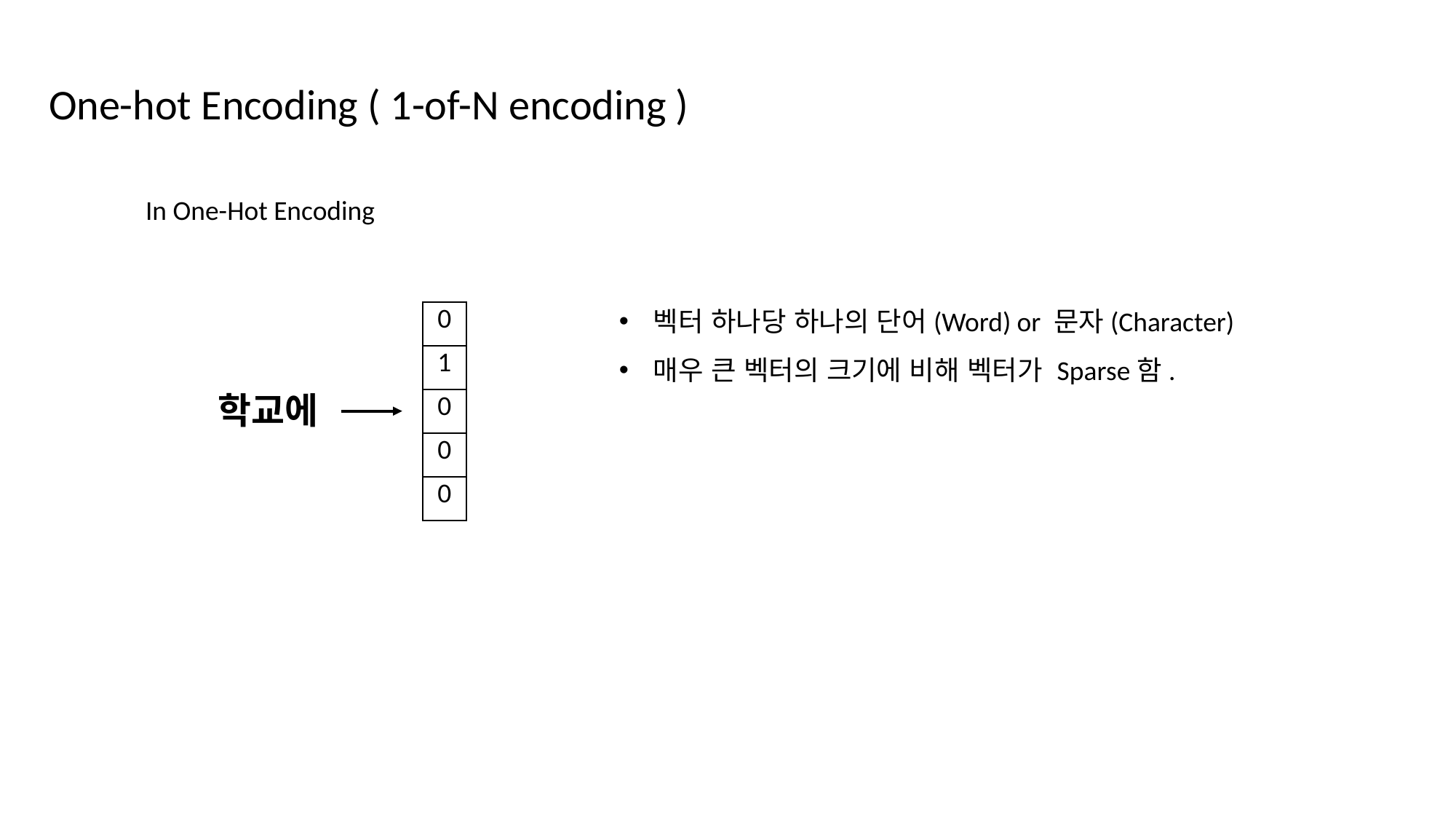

One-hot Encoding ( 1-of-N encoding )
In One-Hot Encoding
벡터 하나당 하나의 단어(Word) or 문자(Character)
매우 큰 벡터의 크기에 비해 벡터가 Sparse함.

| 0 |
| --- |
| 1 |
| 0 |
| 0 |
| 0 |
학교에